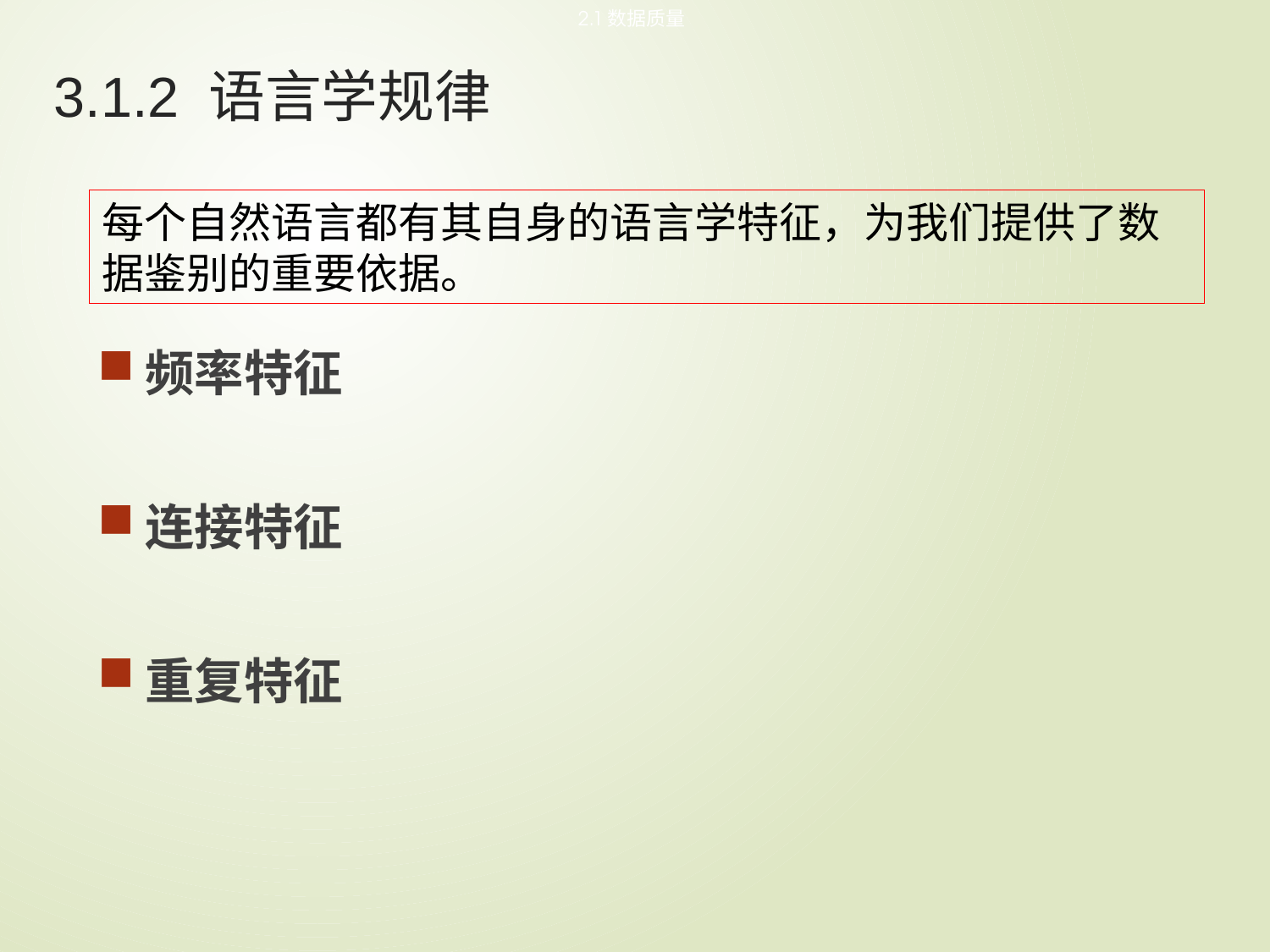

2.1数据质量
# 3.1.2 语言学规律
每个自然语言都有其自身的语言学特征，为我们提供了数据鉴别的重要依据。
频率特征

连接特征

重复特征